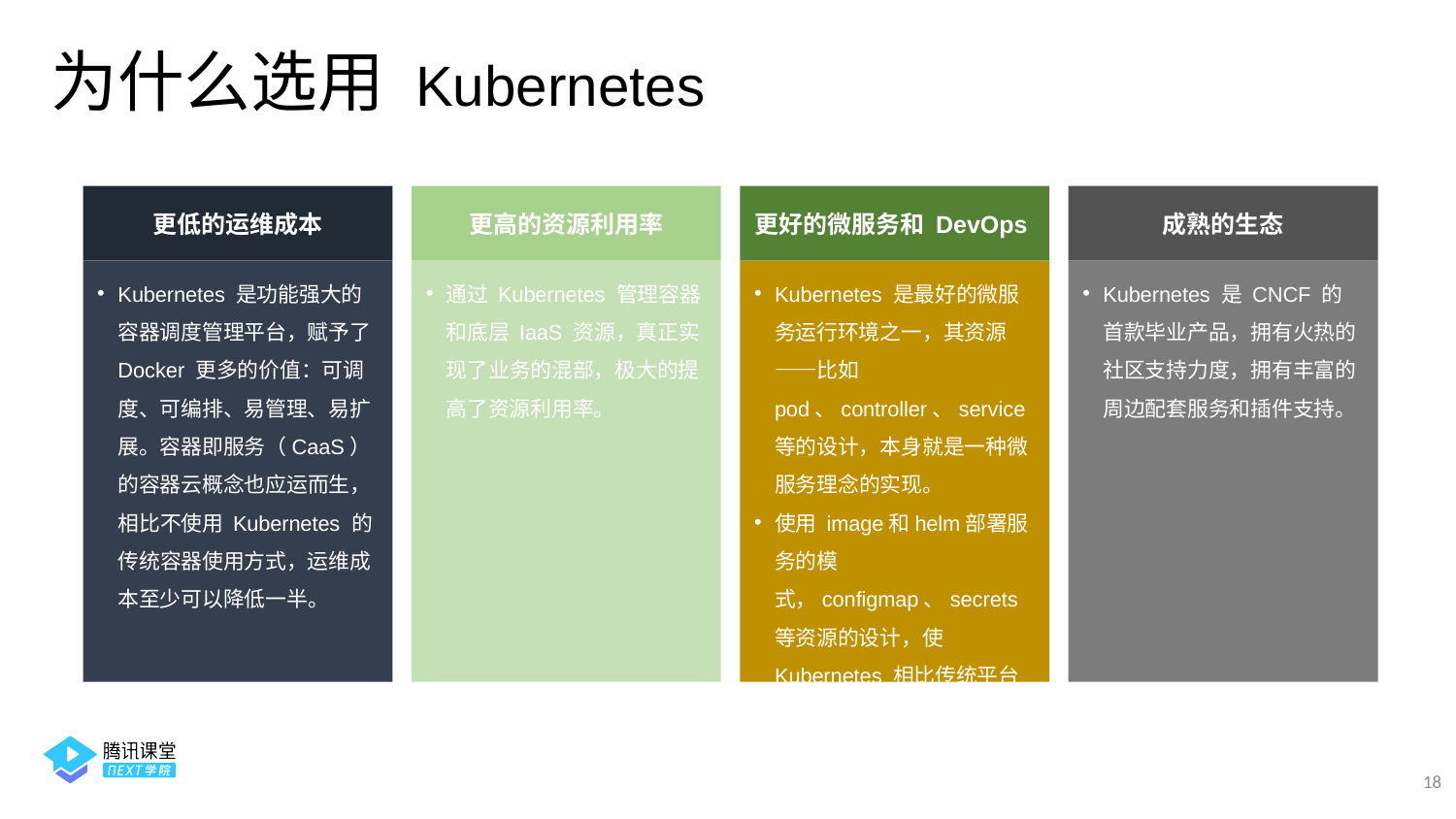

为什么选用 Kubernetes
更低的运维成本
Kubernetes 是功能强大的容器调度管理平台，赋予了 Docker 更多的价值：可调度、可编排、易管理、易扩展。容器即服务（CaaS）的容器云概念也应运而生，相比不使用 Kubernetes 的传统容器使用方式，运维成本至少可以降低一半。
更高的资源利用率
通过 Kubernetes 管理容器和底层 IaaS 资源，真正实现了业务的混部，极大的提高了资源利用率。
更好的微服务和 DevOps
Kubernetes 是最好的微服务运行环境之一，其资源——比如 pod、controller、service 等的设计，本身就是一种微服务理念的实现。
使用 image和helm部署服务的模式，configmap、secrets 等资源的设计，使 Kubernetes 相比传统平台 DevOps 的效率更高更可靠。
成熟的生态
Kubernetes 是 CNCF 的首款毕业产品，拥有火热的社区支持力度，拥有丰富的周边配套服务和插件支持。
18